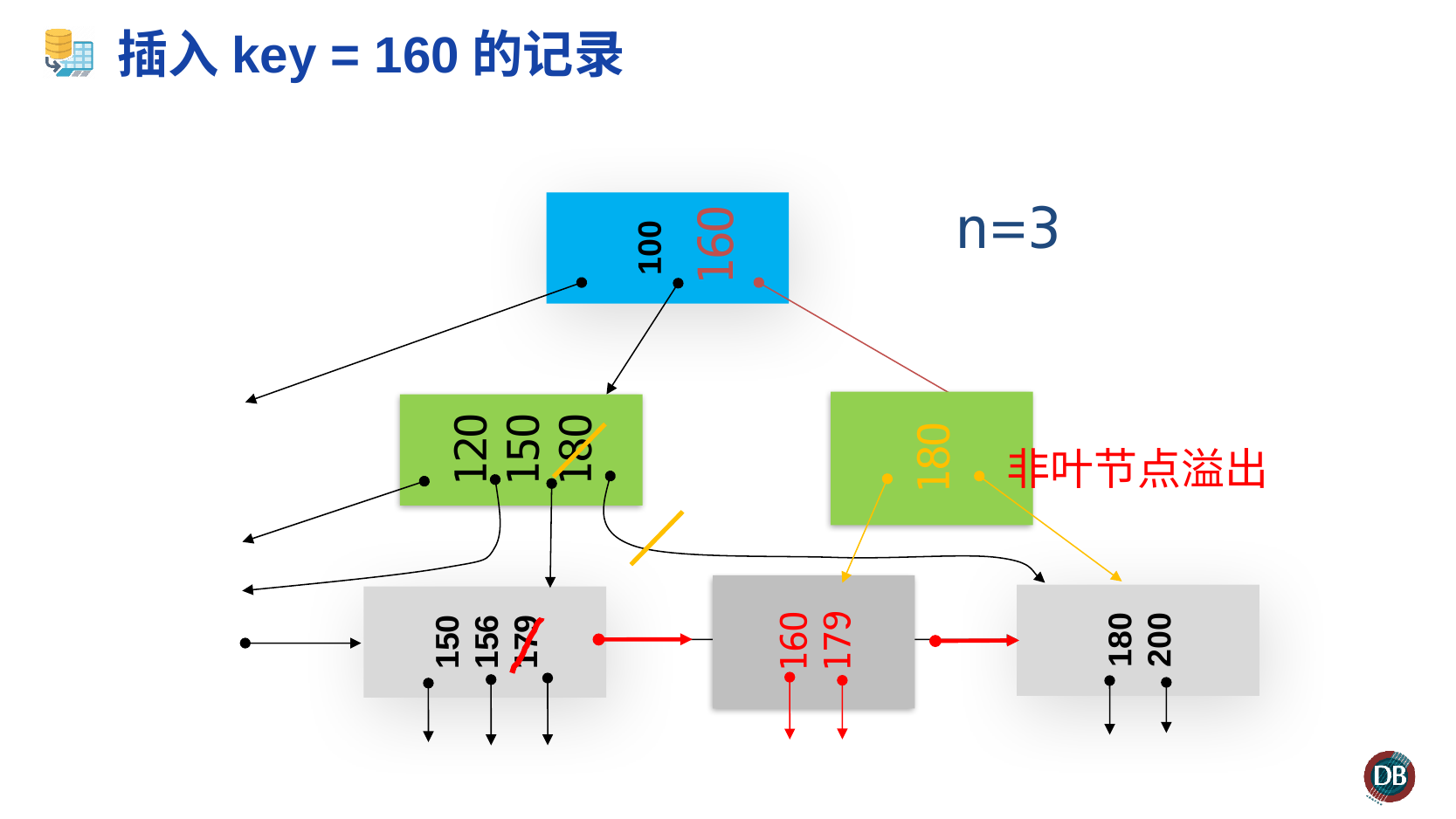

# 插入key = 160的记录
100

n=3
160

120
150
180
180

非叶节点溢出

180
200
150
156
179
160
179